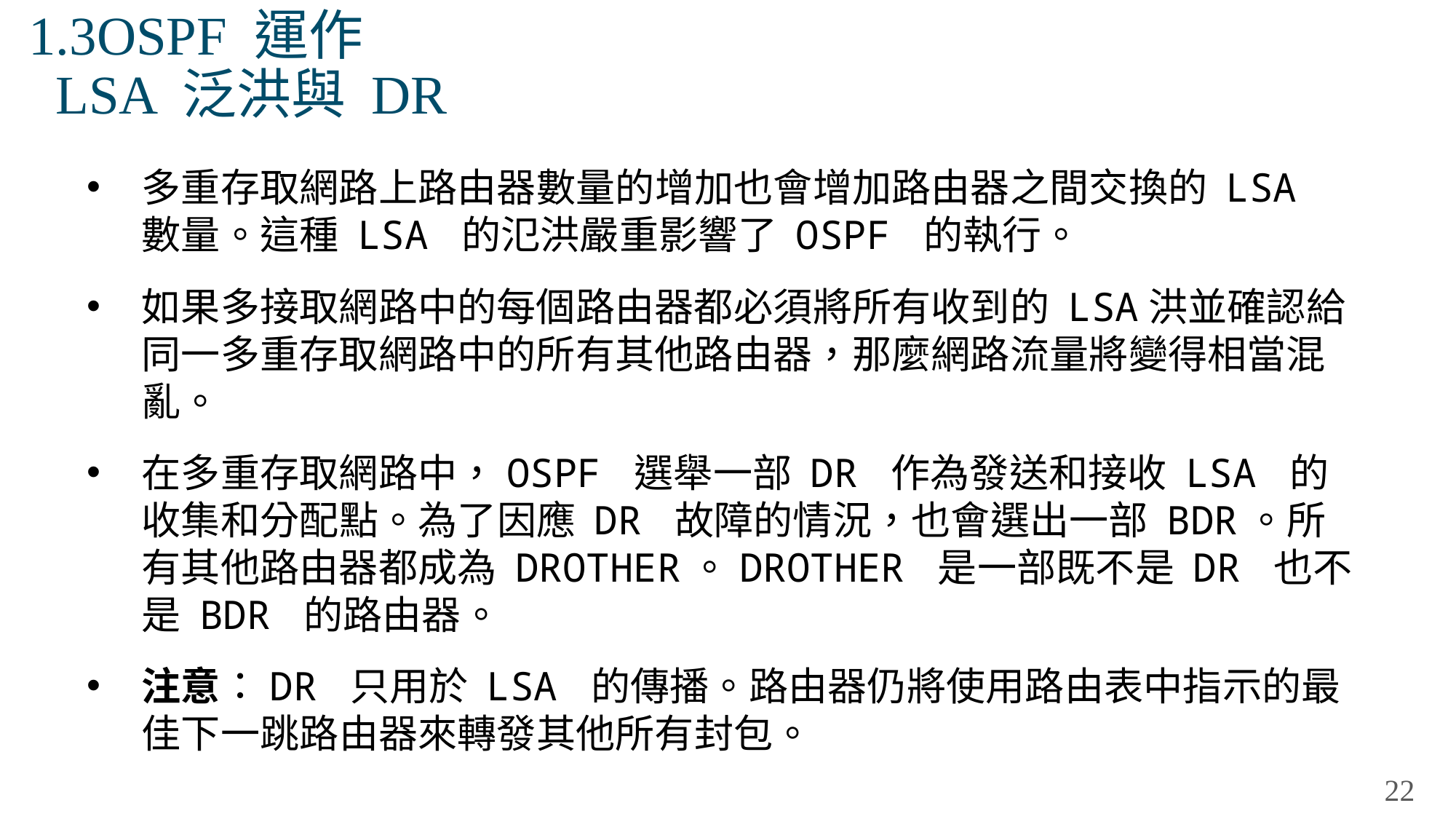

# 1.3OSPF 運作 LSA 泛洪與 DR
多重存取網路上路由器數量的增加也會增加路由器之間交換的 LSA 數量。這種 LSA 的氾洪嚴重影響了 OSPF 的執行。
如果多接取網路中的每個路由器都必須將所有收到的 LSA洪並確認給同一多重存取網路中的所有其他路由器，那麼網路流量將變得相當混亂。
在多重存取網路中，OSPF 選舉一部 DR 作為發送和接收 LSA 的收集和分配點。為了因應 DR 故障的情況，也會選出一部 BDR。所有其他路由器都成為 DROTHER。DROTHER 是一部既不是 DR 也不是 BDR 的路由器。
注意：DR 只用於 LSA 的傳播。路由器仍將使用路由表中指示的最佳下一跳路由器來轉發其他所有封包。

22